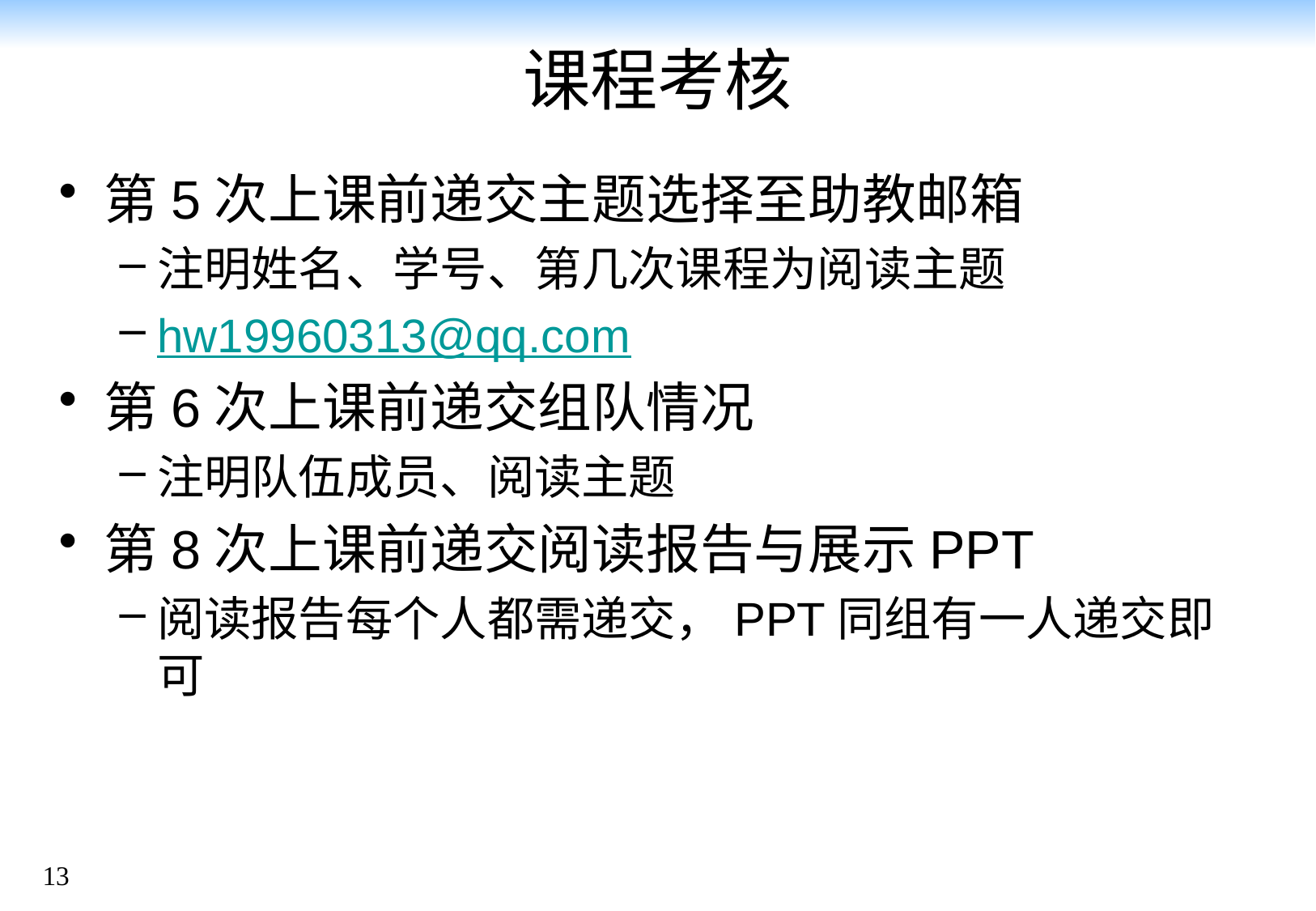

# 课程考核
第5次上课前递交主题选择至助教邮箱
注明姓名、学号、第几次课程为阅读主题
hw19960313@qq.com
第6次上课前递交组队情况
注明队伍成员、阅读主题
第8次上课前递交阅读报告与展示PPT
阅读报告每个人都需递交，PPT同组有一人递交即可